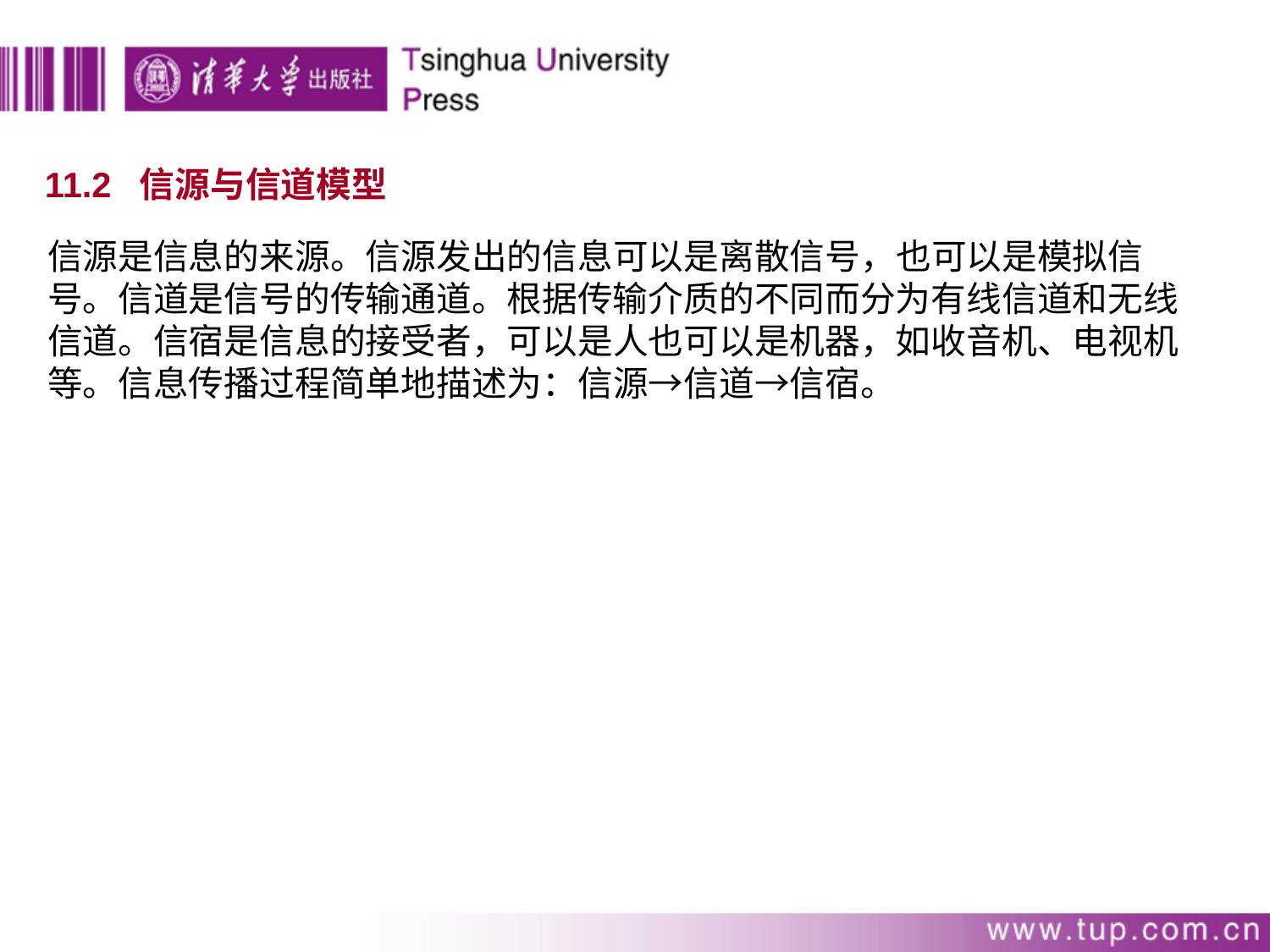

11.2  信源与信道模型
信源是信息的来源。信源发出的信息可以是离散信号，也可以是模拟信号。信道是信号的传输通道。根据传输介质的不同而分为有线信道和无线信道。信宿是信息的接受者，可以是人也可以是机器，如收音机、电视机等。信息传播过程简单地描述为：信源→信道→信宿。